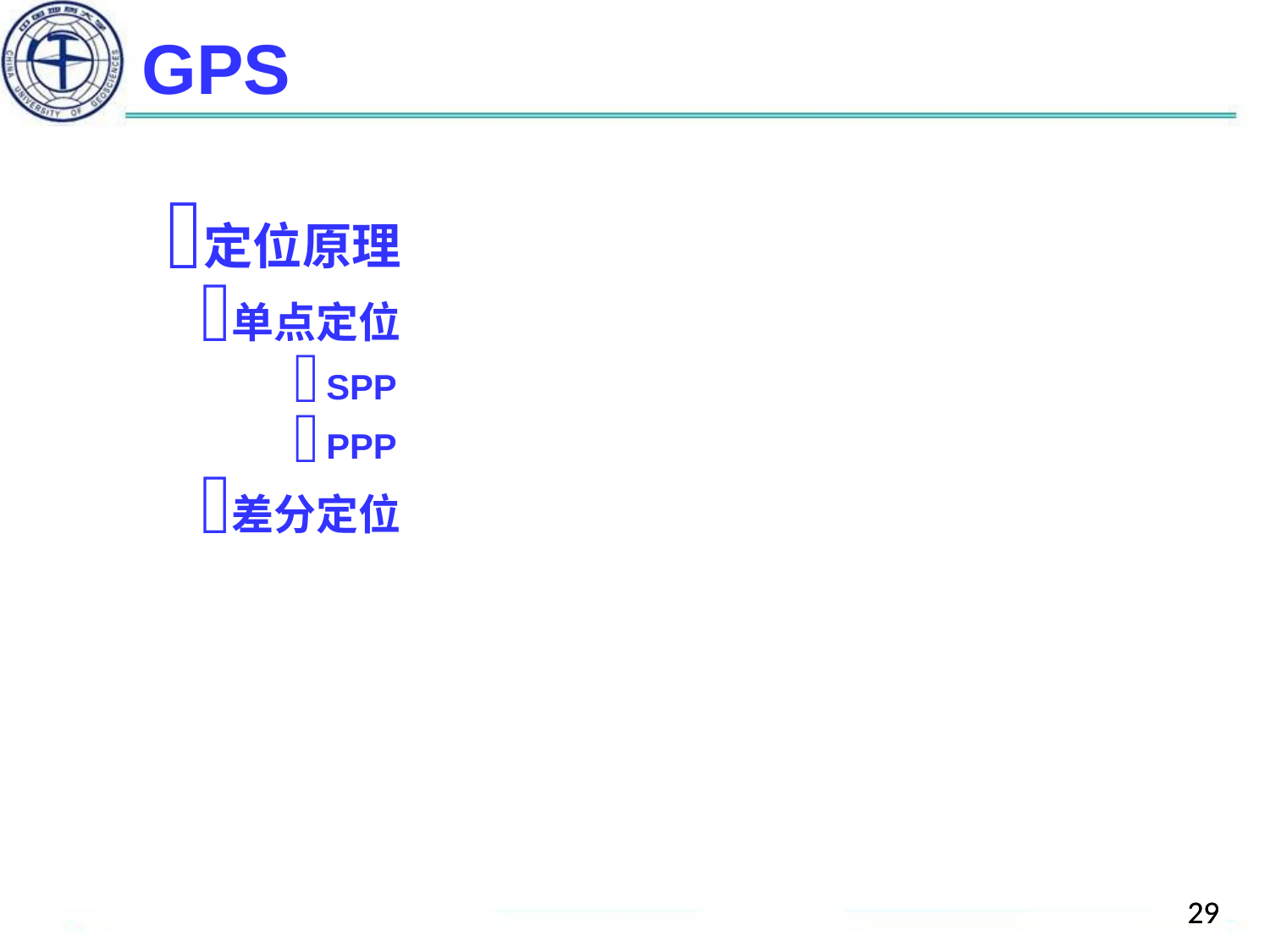

# GPS
定位原理
单点定位
SPP
PPP
差分定位
29